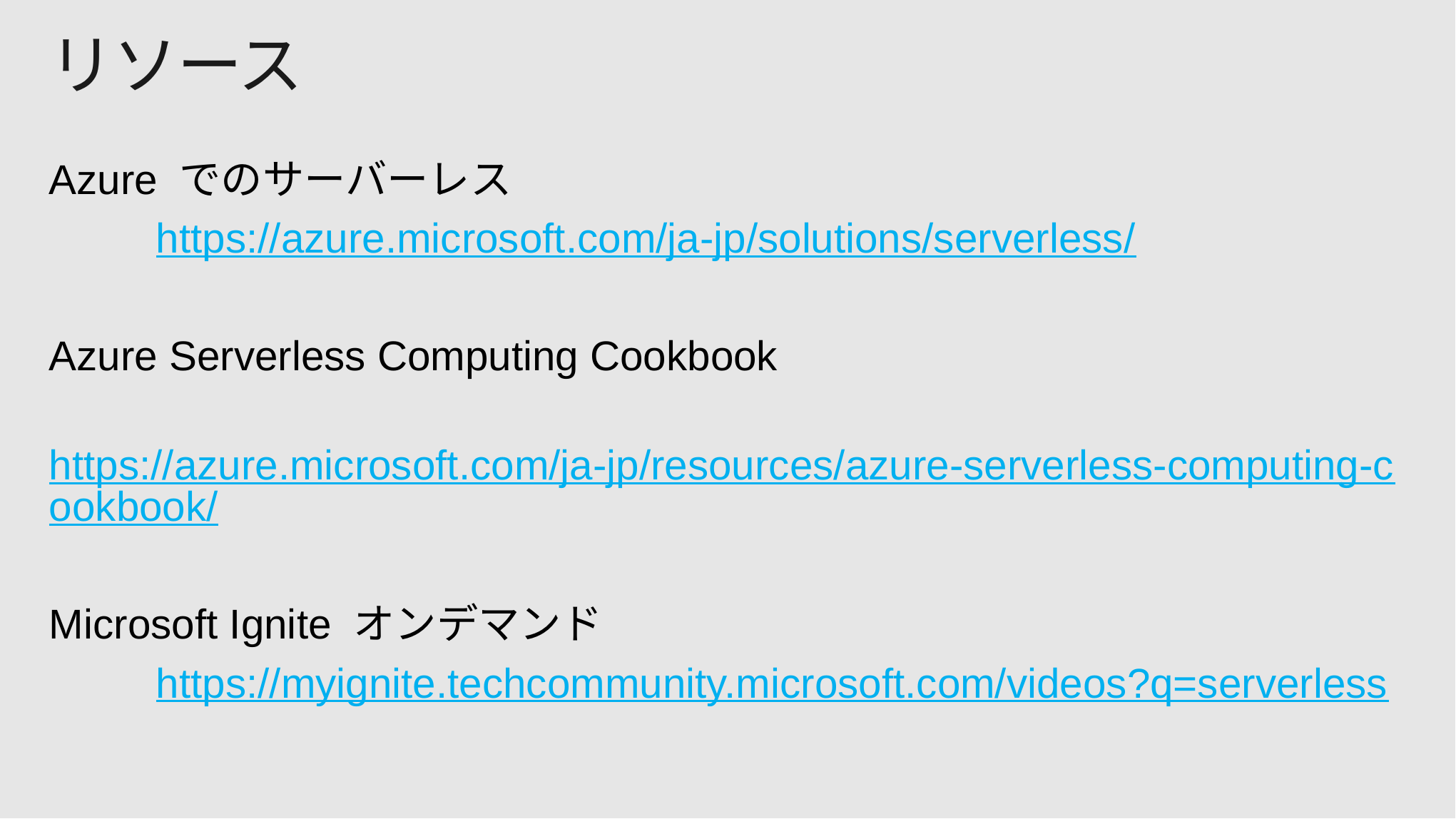

# リソース
Azure でのサーバーレス
	https://azure.microsoft.com/ja-jp/solutions/serverless/

Azure Serverless Computing Cookbook
	https://azure.microsoft.com/ja-jp/resources/azure-serverless-computing-cookbook/

Microsoft Ignite オンデマンド
	https://myignite.techcommunity.microsoft.com/videos?q=serverless